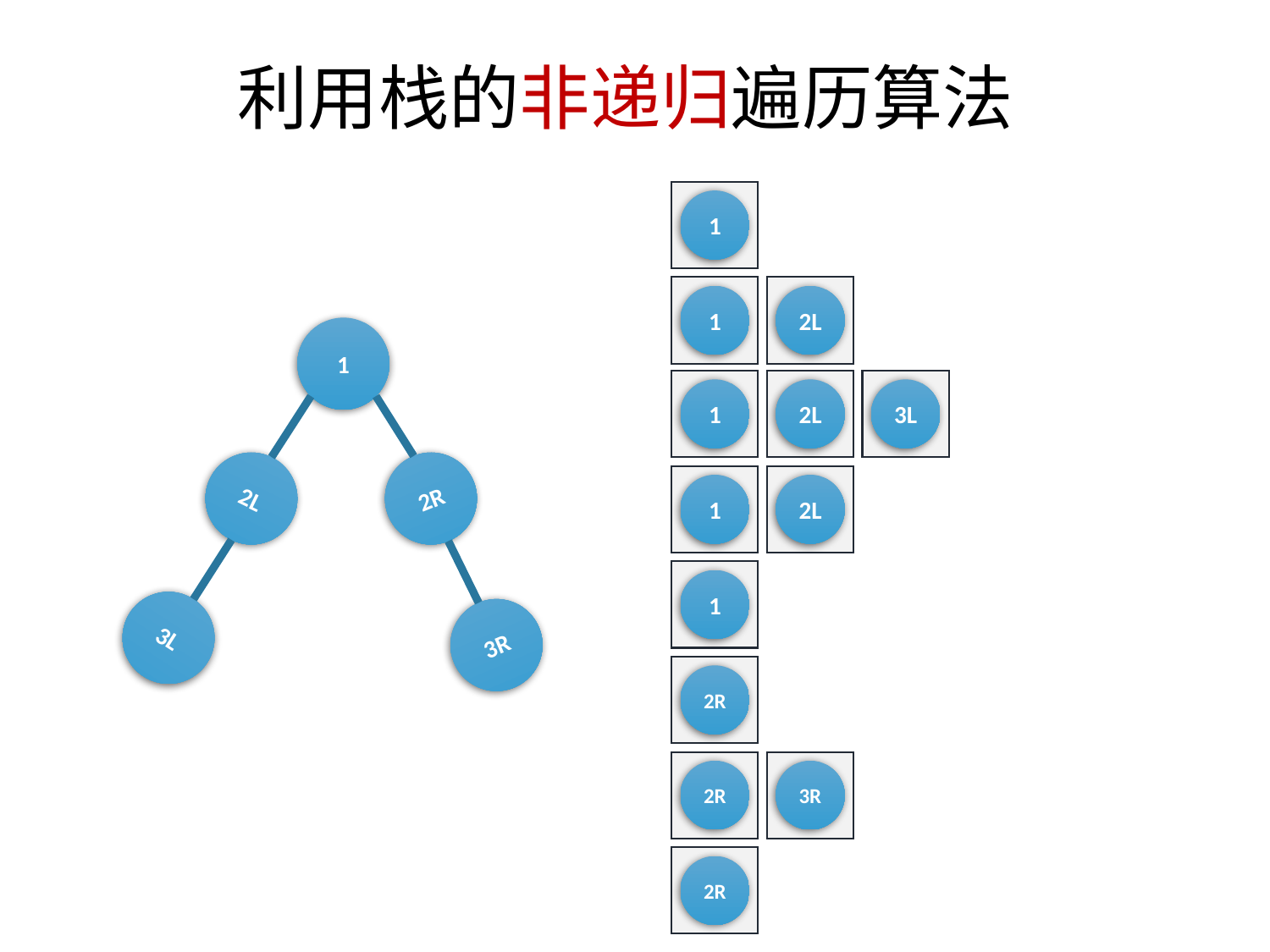

利用栈的非递归遍历算法

1

1
2L
1

1
2L
3L
2L
2R

1
2L

1
3L
3R

2R

2R
3R

2R